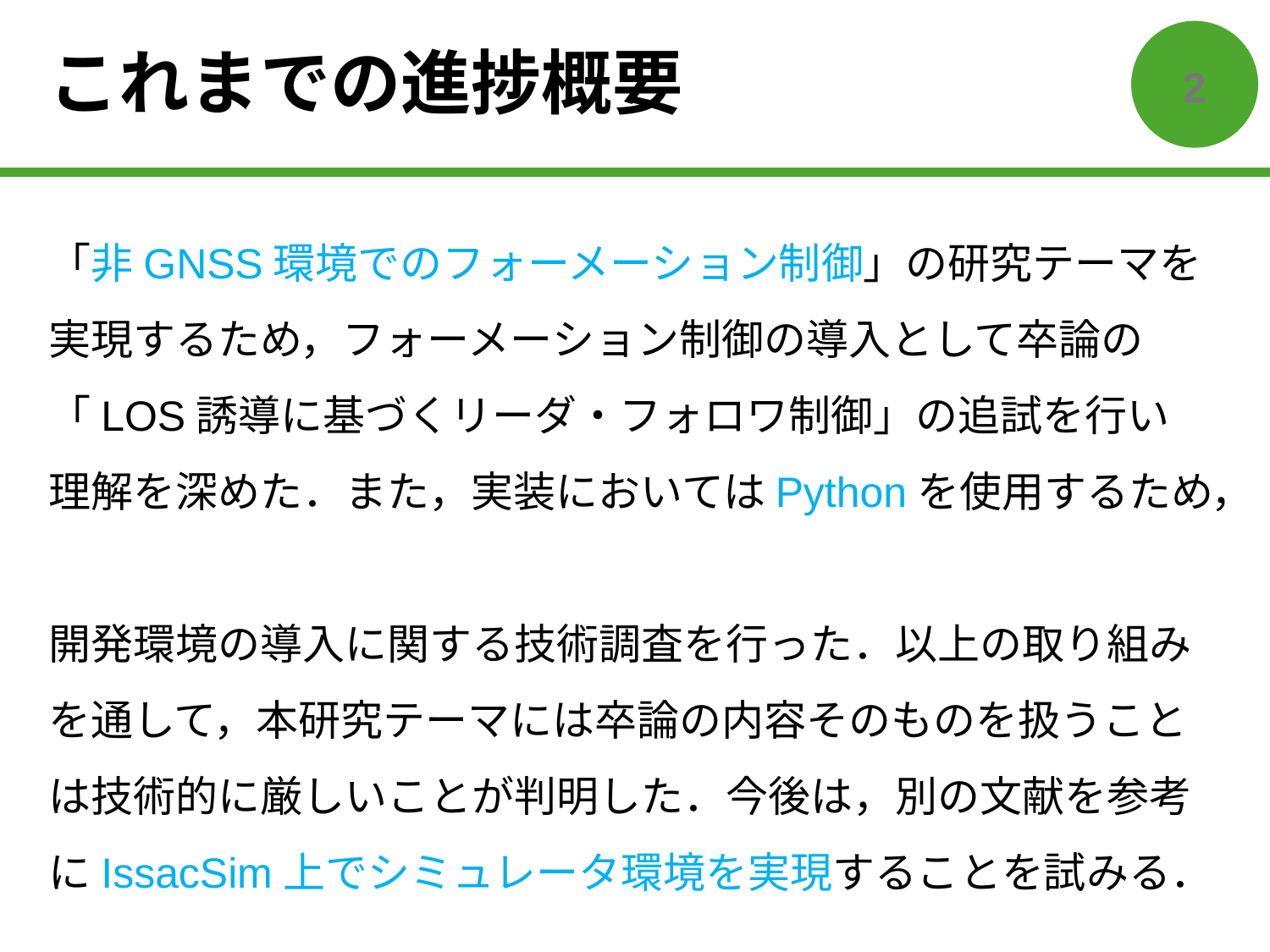

# これまでの進捗概要
2
「非GNSS環境でのフォーメーション制御」の研究テーマを実現するため，フォーメーション制御の導入として卒論の
「LOS誘導に基づくリーダ・フォロワ制御」の追試を行い
理解を深めた．また，実装においてはPythonを使用するため，
開発環境の導入に関する技術調査を行った．以上の取り組みを通して，本研究テーマには卒論の内容そのものを扱うことは技術的に厳しいことが判明した．今後は，別の文献を参考にIssacSim上でシミュレータ環境を実現することを試みる．